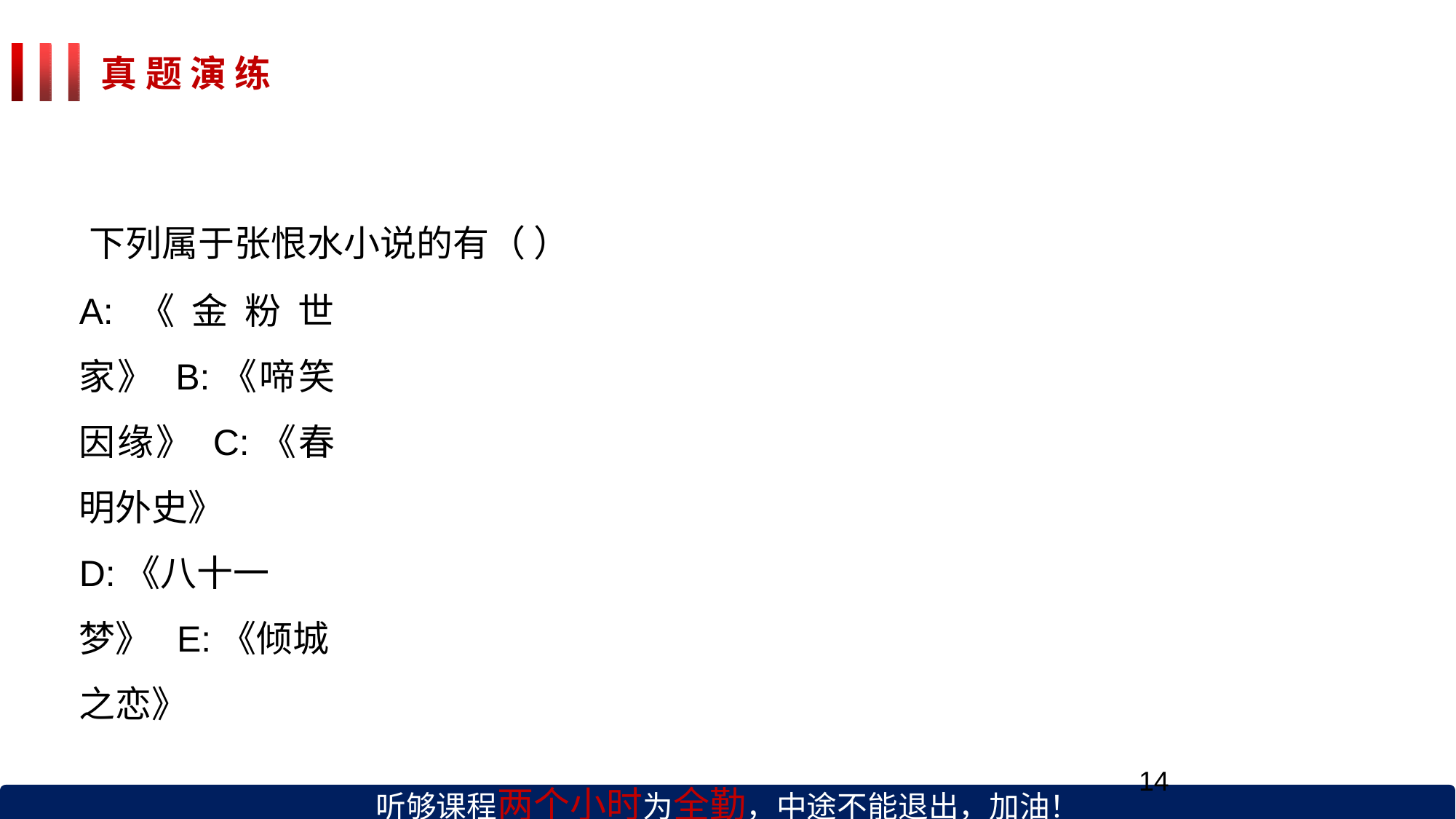

# 真 题 演 练
下列属于张恨水小说的有（ ）
A:《金粉世家》 B:《啼笑因缘》 C:《春明外史》
D:《八十一梦》  E:《倾城之恋》
14

听够课程两个小时为全勤，中途不能退出，加油！